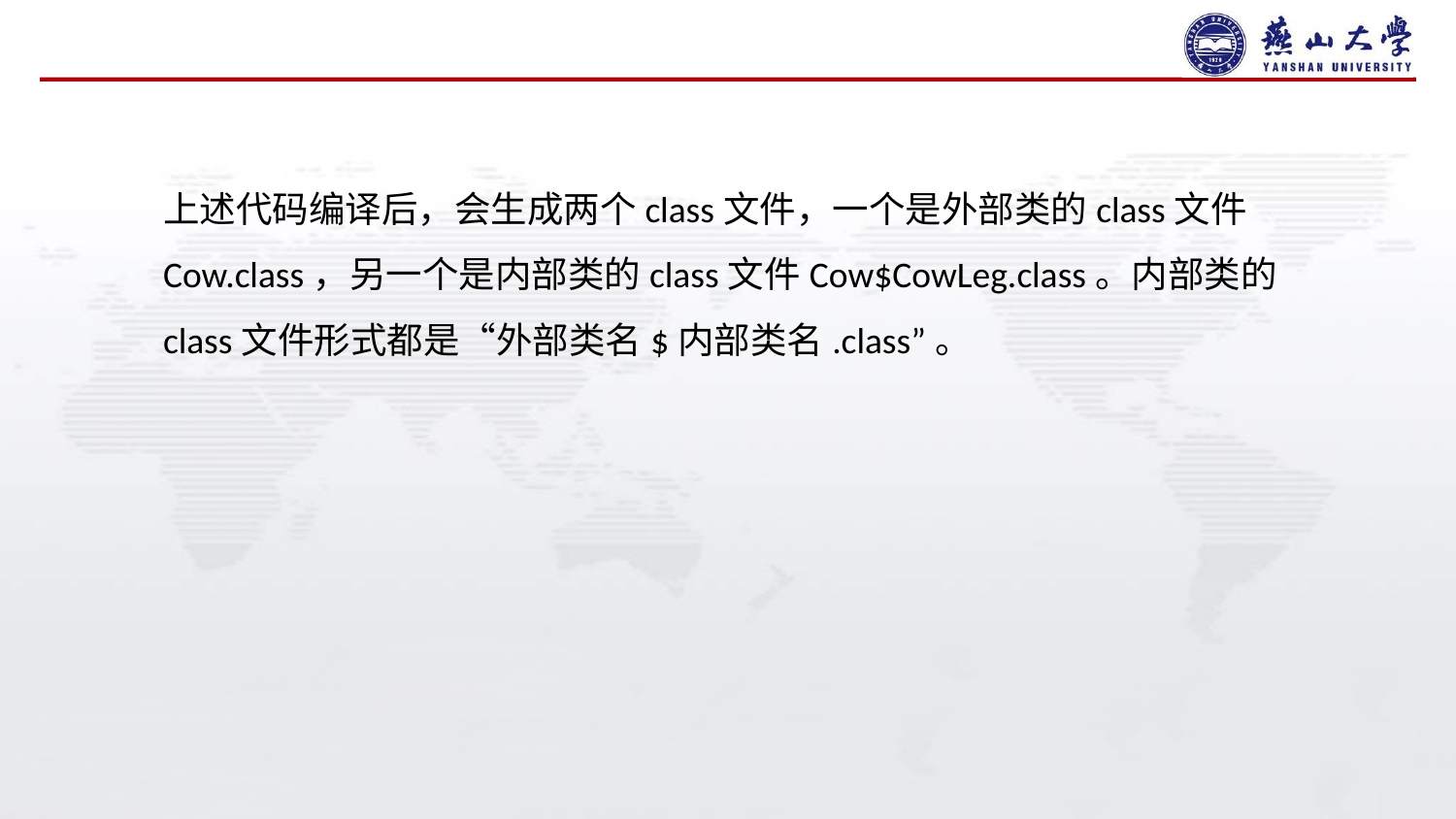

上述代码编译后，会生成两个class文件，一个是外部类的class文件Cow.class，另一个是内部类的class文件Cow$CowLeg.class。内部类的class文件形式都是“外部类名$内部类名.class”。